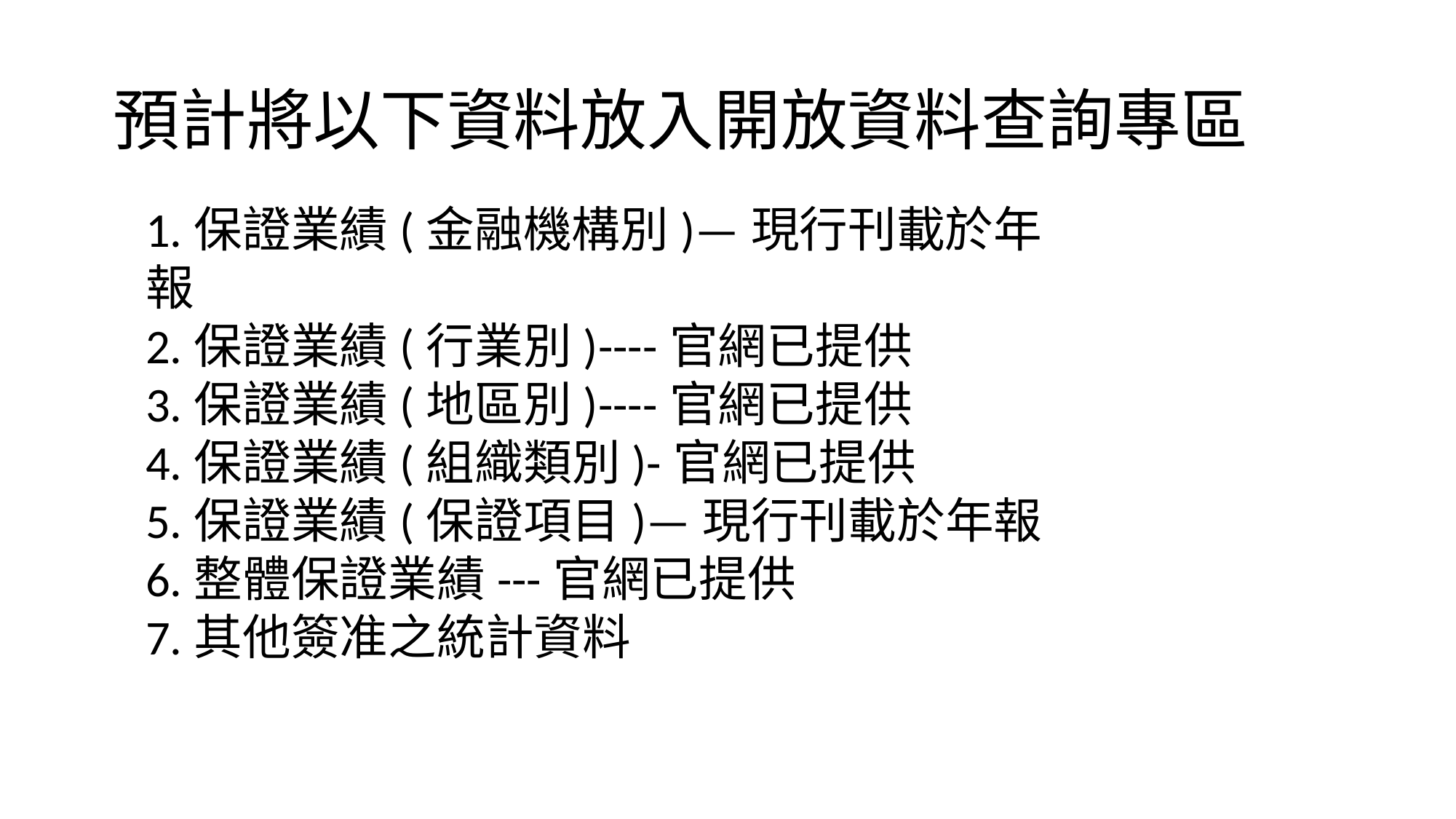

預計將以下資料放入開放資料查詢專區
1.保證業績(金融機構別)—現行刊載於年報
2.保證業績(行業別)----官網已提供
3.保證業績(地區別)----官網已提供
4.保證業績(組織類別)-官網已提供
5.保證業績(保證項目)—現行刊載於年報
6.整體保證業績---官網已提供
7.其他簽准之統計資料